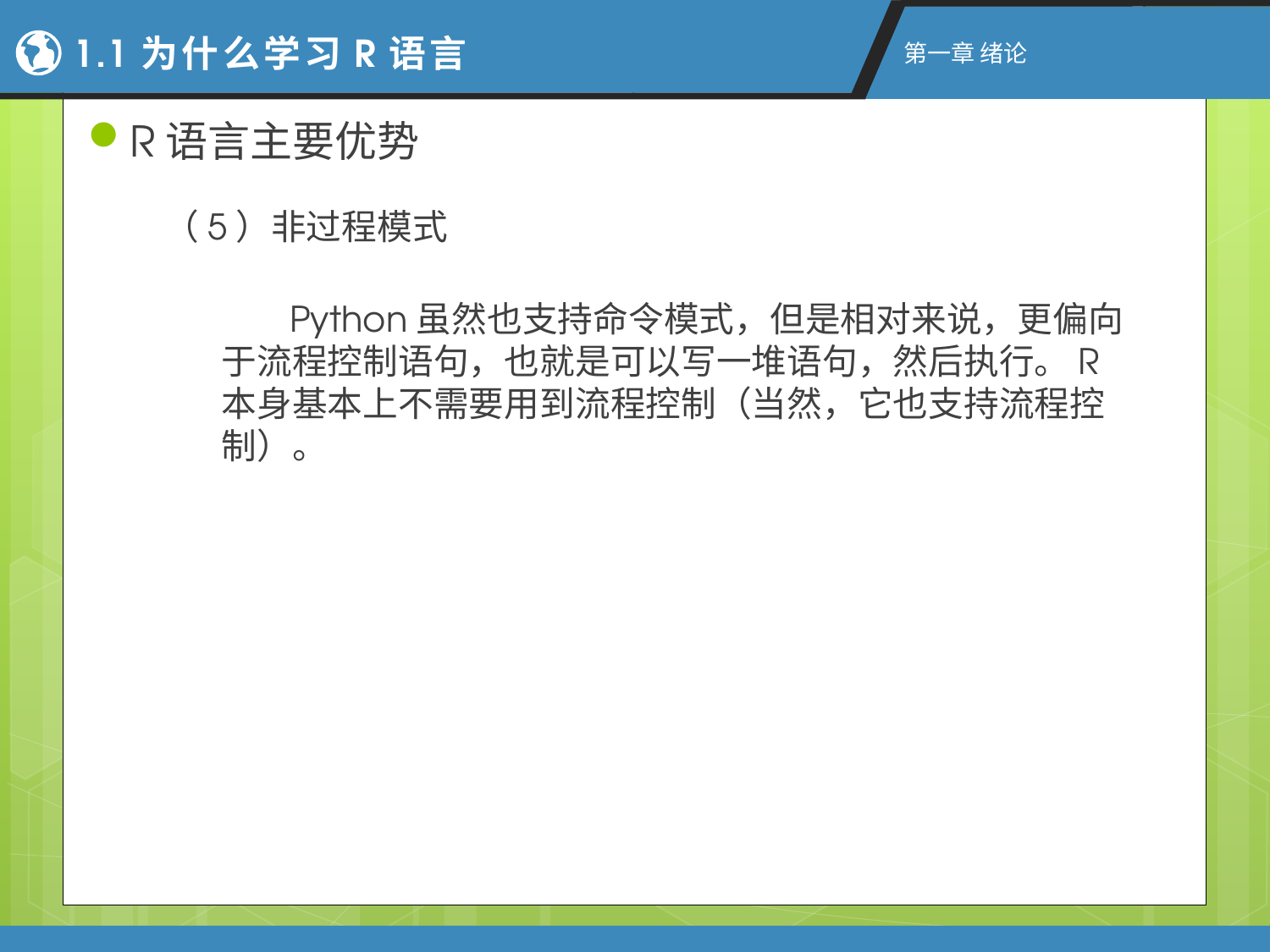

1.1为什么学习R语言

第一章 绪论
R语言主要优势
（5）非过程模式
       Python虽然也支持命令模式，但是相对来说，更偏向于流程控制语句，也就是可以写一堆语句，然后执行。R本身基本上不需要用到流程控制（当然，它也支持流程控制）。